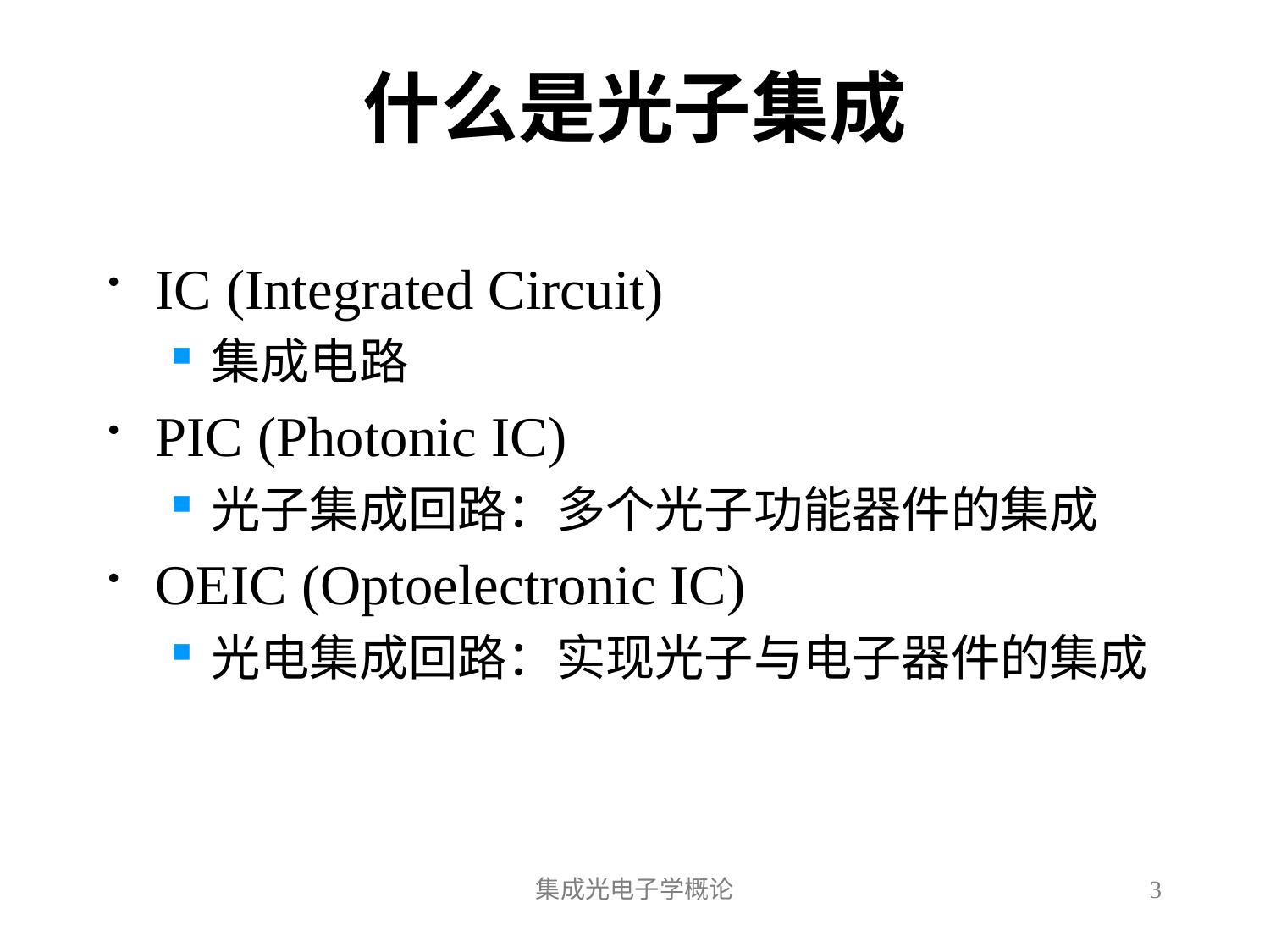

# 什么是光子集成
IC (Integrated Circuit)
集成电路
PIC (Photonic IC)
光子集成回路：多个光子功能器件的集成
OEIC (Optoelectronic IC)
光电集成回路：实现光子与电子器件的集成
集成光电子学概论
3